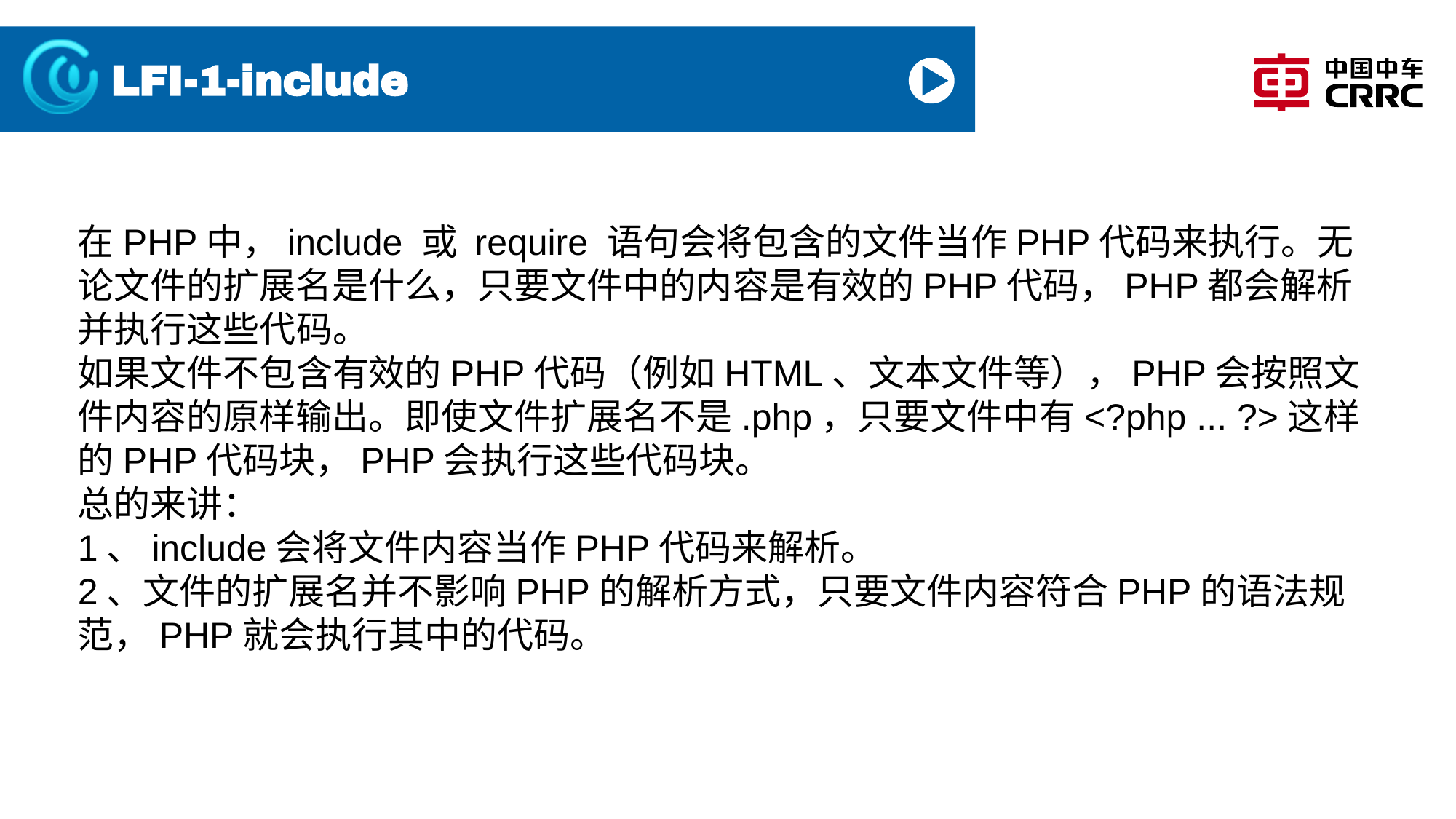

# LFI-1-include
在PHP中，include 或 require 语句会将包含的文件当作PHP代码来执行。无论文件的扩展名是什么，只要文件中的内容是有效的PHP代码，PHP都会解析并执行这些代码。
如果文件不包含有效的PHP代码（例如HTML、文本文件等），PHP会按照文件内容的原样输出。即使文件扩展名不是.php，只要文件中有<?php ... ?>这样的PHP代码块，PHP会执行这些代码块。
总的来讲：
1、include会将文件内容当作PHP代码来解析。
2、文件的扩展名并不影响PHP的解析方式，只要文件内容符合PHP的语法规范，PHP就会执行其中的代码。

28